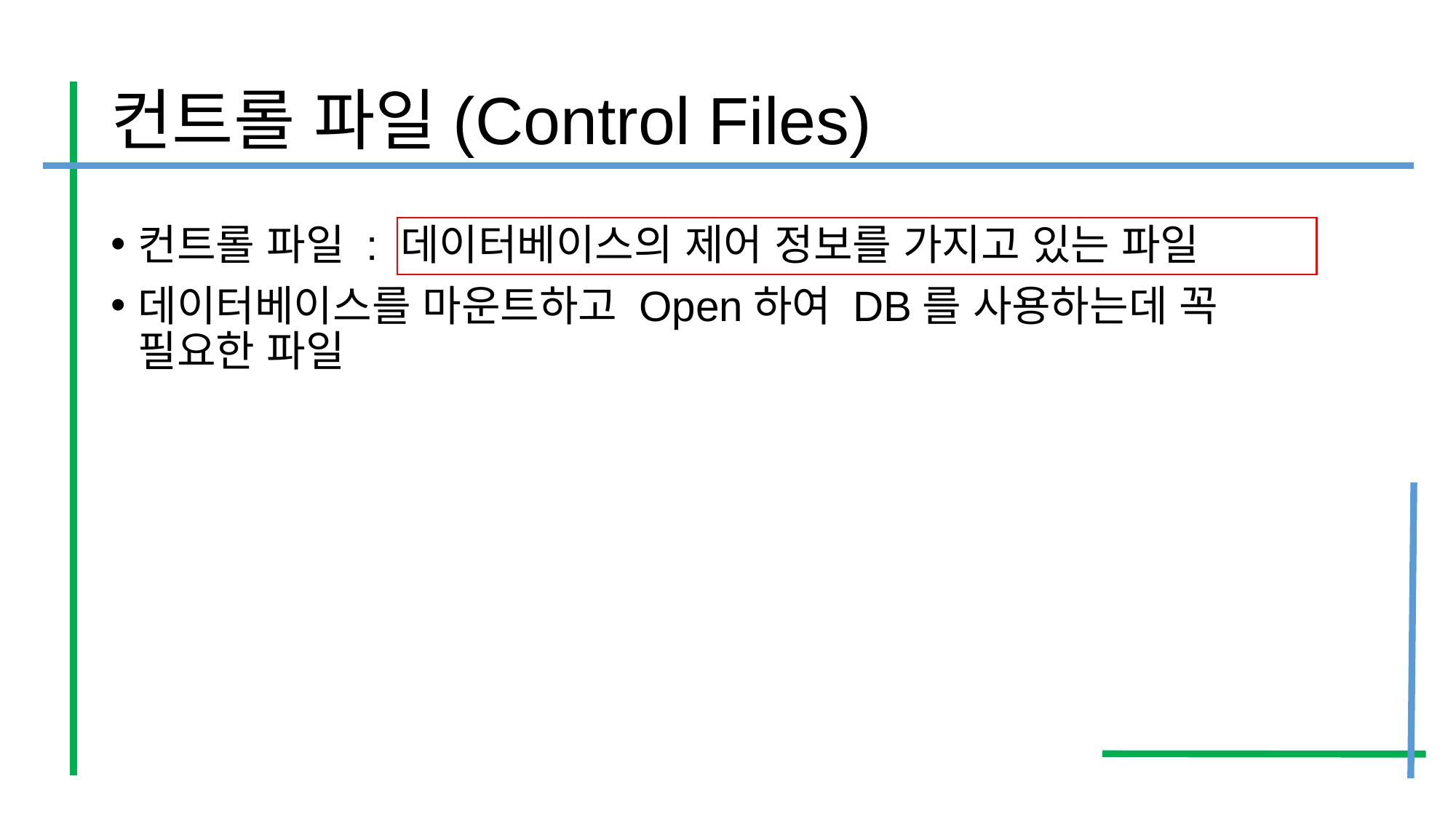

# 컨트롤 파일(Control Files)
컨트롤 파일 : 데이터베이스의 제어 정보를 가지고 있는 파일
데이터베이스를 마운트하고 Open하여 DB를 사용하는데 꼭 필요한 파일